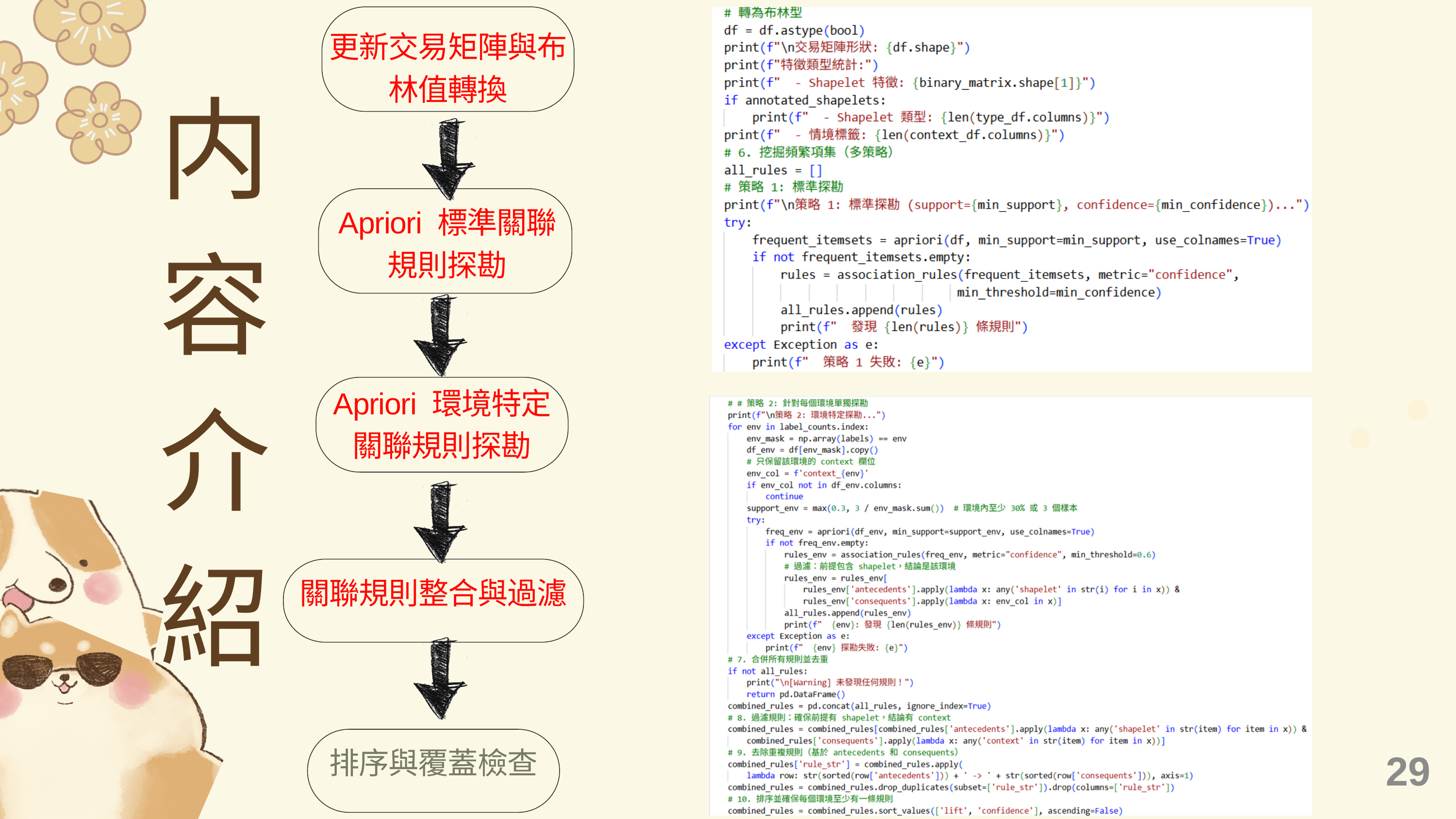

更新交易矩陣與布林值轉換

内容介紹

Apriori 標準關聯規則探勘

Apriori 環境特定關聯規則探勘

關聯規則整合與過濾

排序與覆蓋檢查
29